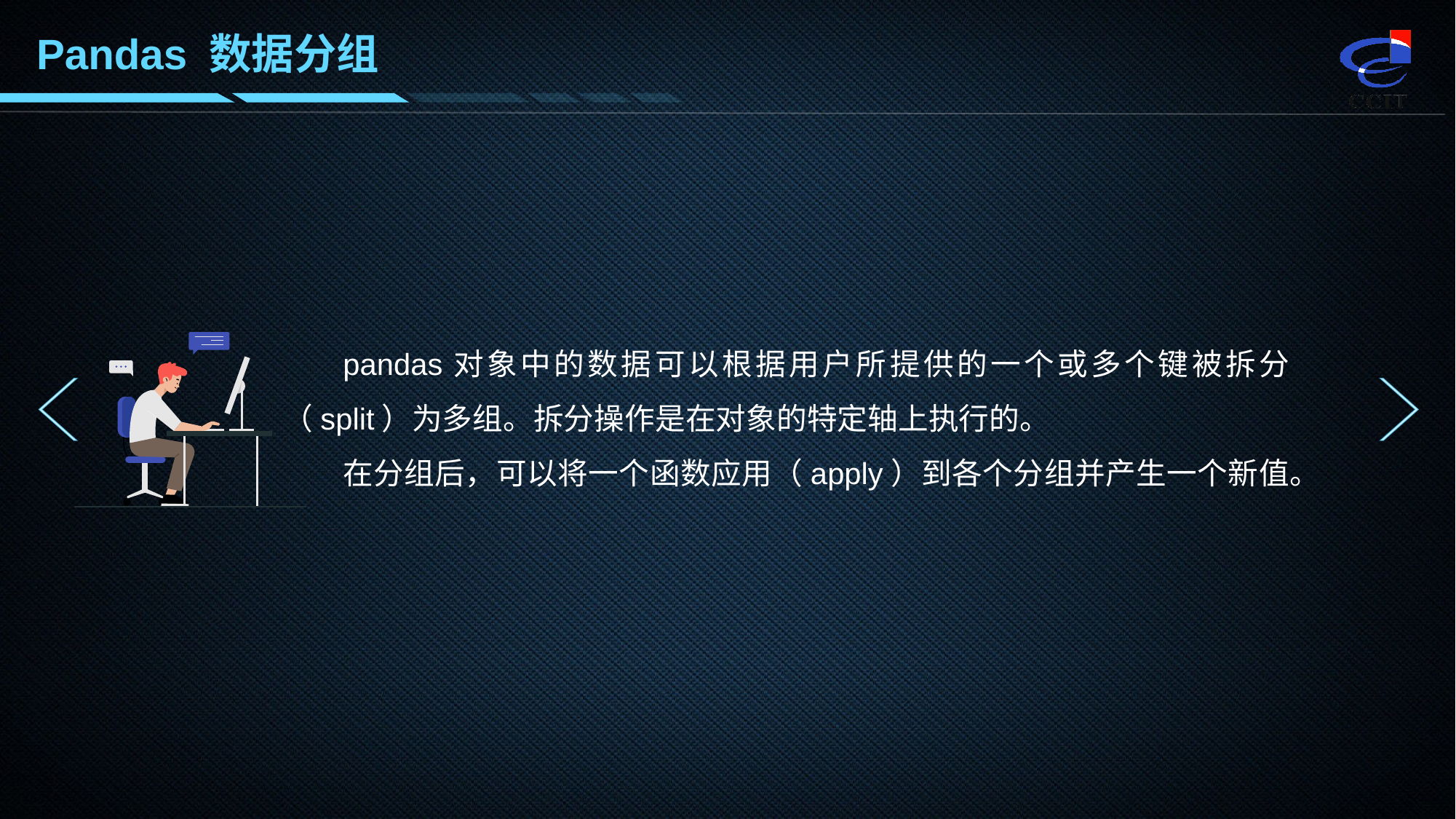

Pandas 数据分组
pandas对象中的数据可以根据用户所提供的一个或多个键被拆分（split）为多组。拆分操作是在对象的特定轴上执行的。
在分组后，可以将一个函数应用（apply）到各个分组并产生一个新值。